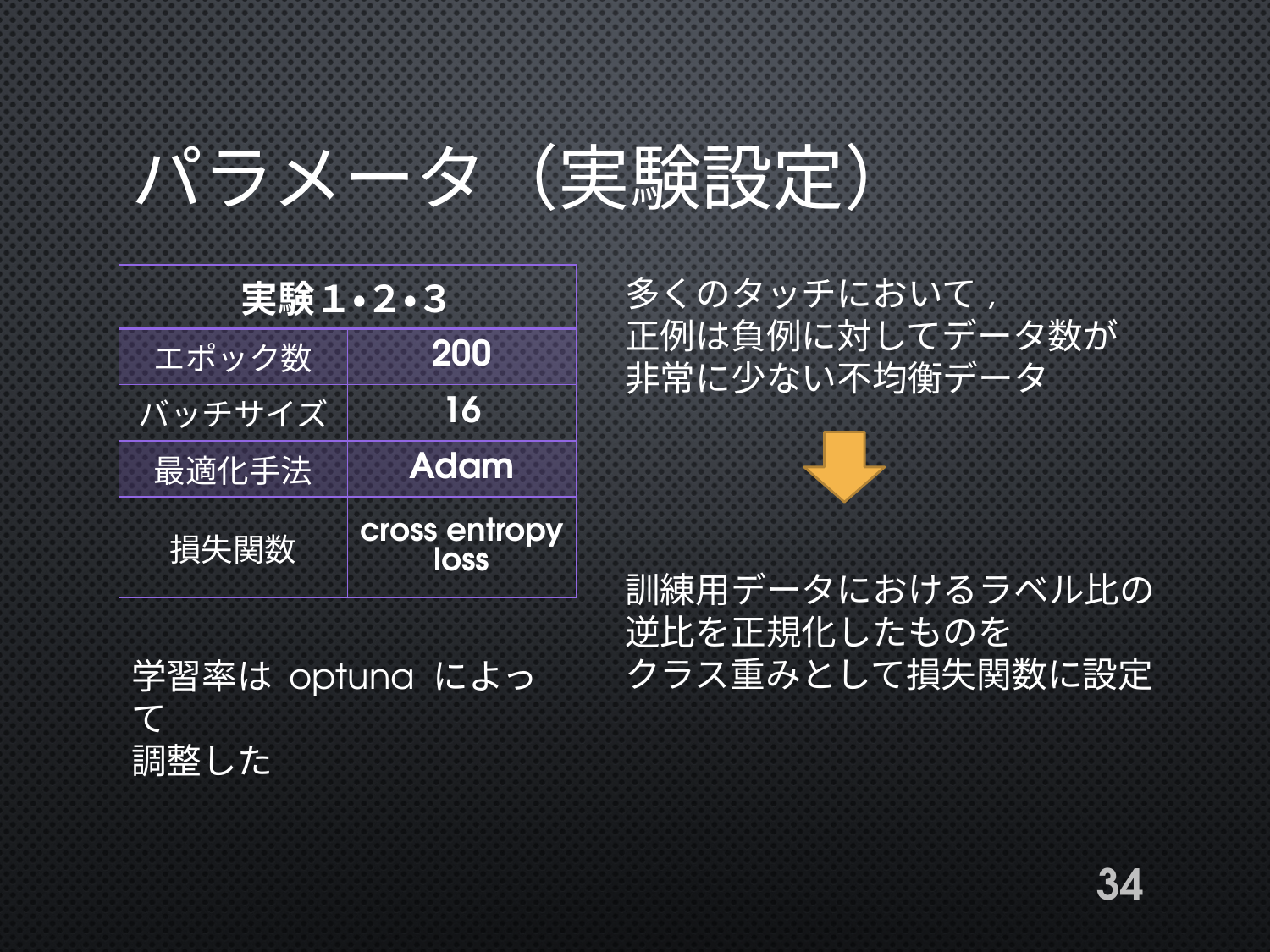

# パラメータ（実験設定）
| 実験１・２・３ |  |
| --- | --- |
| エポック数 | 200 |
| バッチサイズ | 16 |
| 最適化手法 | Adam |
| 損失関数 | cross entropy loss |
多くのタッチにおいて,
正例は負例に対してデータ数が
非常に少ない不均衡データ

訓練用データにおけるラベル比の
逆比を正規化したものを
クラス重みとして損失関数に設定

学習率は optuna によって
調整した
34